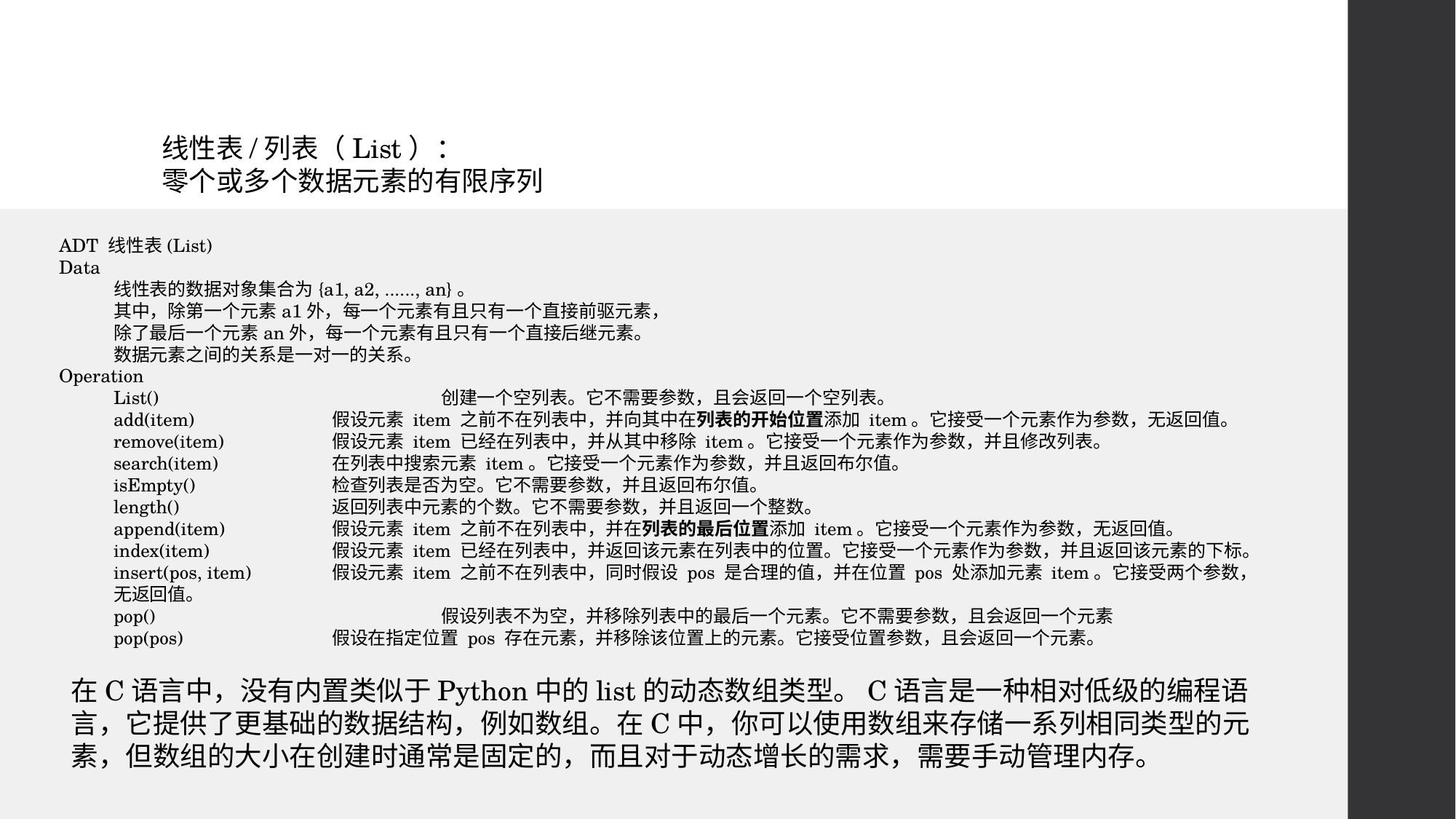

# 线性表/列表（List）： 零个或多个数据元素的有限序列

ADT 线性表(List)
Data
线性表的数据对象集合为{a1, a2, ......, an}。
其中，除第一个元素a1外，每一个元素有且只有一个直接前驱元素，
除了最后一个元素an外，每一个元素有且只有一个直接后继元素。
数据元素之间的关系是一对一的关系。
Operation
List() 			创建一个空列表。它不需要参数，且会返回一个空列表。
add(item) 		假设元素 item 之前不在列表中，并向其中在列表的开始位置添加 item。它接受一个元素作为参数，无返回值。
remove(item)	假设元素 item 已经在列表中，并从其中移除 item。它接受一个元素作为参数，并且修改列表。
search(item)		在列表中搜索元素 item。它接受一个元素作为参数，并且返回布尔值。
isEmpty()		检查列表是否为空。它不需要参数，并且返回布尔值。
length()		返回列表中元素的个数。它不需要参数，并且返回一个整数。
append(item)	假设元素 item 之前不在列表中，并在列表的最后位置添加 item。它接受一个元素作为参数，无返回值。
index(item)		假设元素 item 已经在列表中，并返回该元素在列表中的位置。它接受一个元素作为参数，并且返回该元素的下标。
insert(pos, item)	假设元素 item 之前不在列表中，同时假设 pos 是合理的值，并在位置 pos 处添加元素 item。它接受两个参数，无返回值。
pop()			假设列表不为空，并移除列表中的最后一个元素。它不需要参数，且会返回一个元素
pop(pos)		假设在指定位置 pos 存在元素，并移除该位置上的元素。它接受位置参数，且会返回一个元素。
在C语言中，没有内置类似于Python中的list的动态数组类型。C语言是一种相对低级的编程语言，它提供了更基础的数据结构，例如数组。在C中，你可以使用数组来存储一系列相同类型的元素，但数组的大小在创建时通常是固定的，而且对于动态增长的需求，需要手动管理内存。